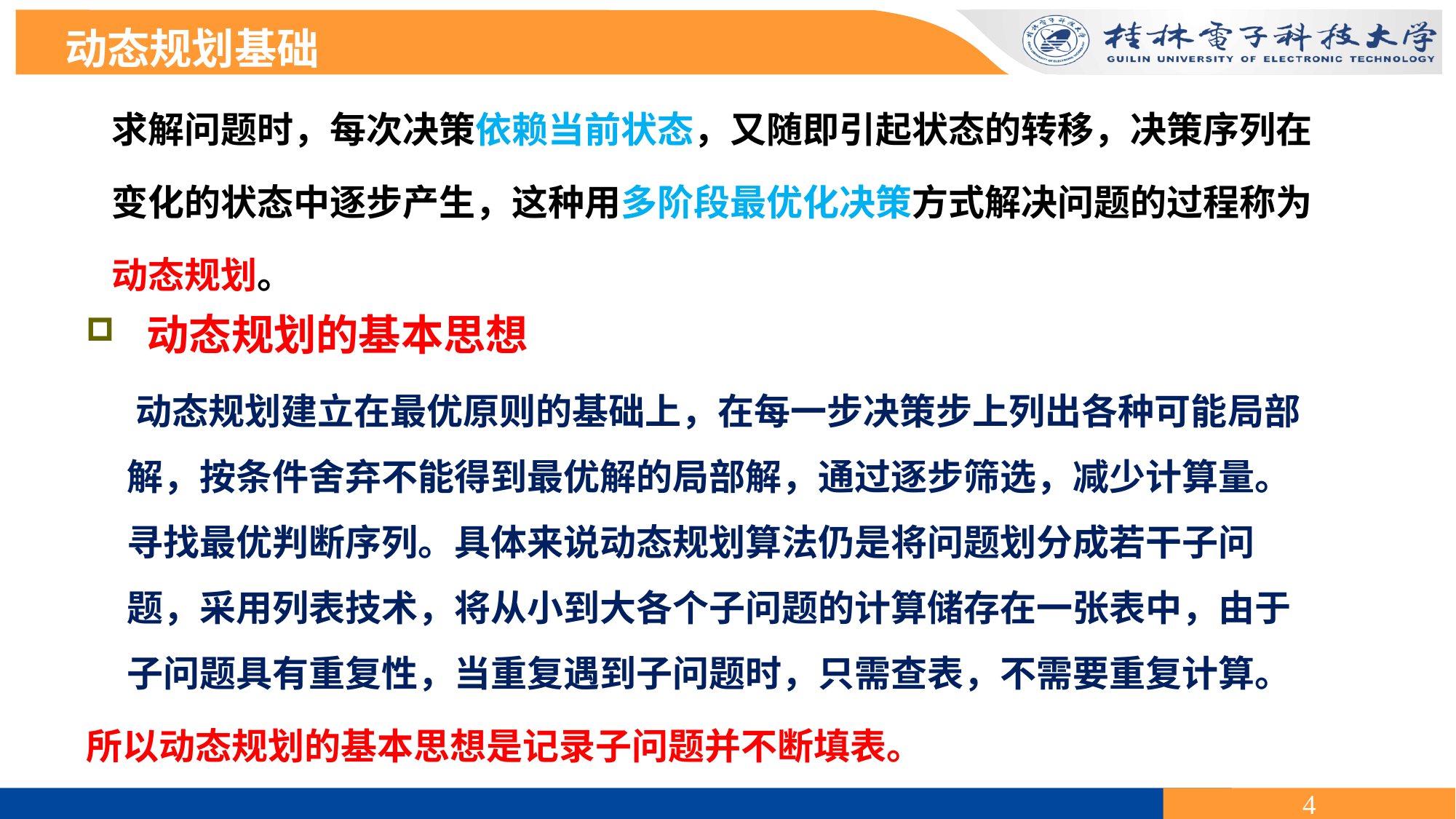

动态规划基础
求解问题时，每次决策依赖当前状态，又随即引起状态的转移，决策序列在
变化的状态中逐步产生，这种用多阶段最优化决策方式解决问题的过程称为
动态规划。
 动态规划的基本思想
     动态规划建立在最优原则的基础上，在每一步决策步上列出各种可能局部解，按条件舍弃不能得到最优解的局部解，通过逐步筛选，减少计算量。寻找最优判断序列。具体来说动态规划算法仍是将问题划分成若干子问题，采用列表技术，将从小到大各个子问题的计算储存在一张表中，由于子问题具有重复性，当重复遇到子问题时，只需查表，不需要重复计算。
所以动态规划的基本思想是记录子问题并不断填表。